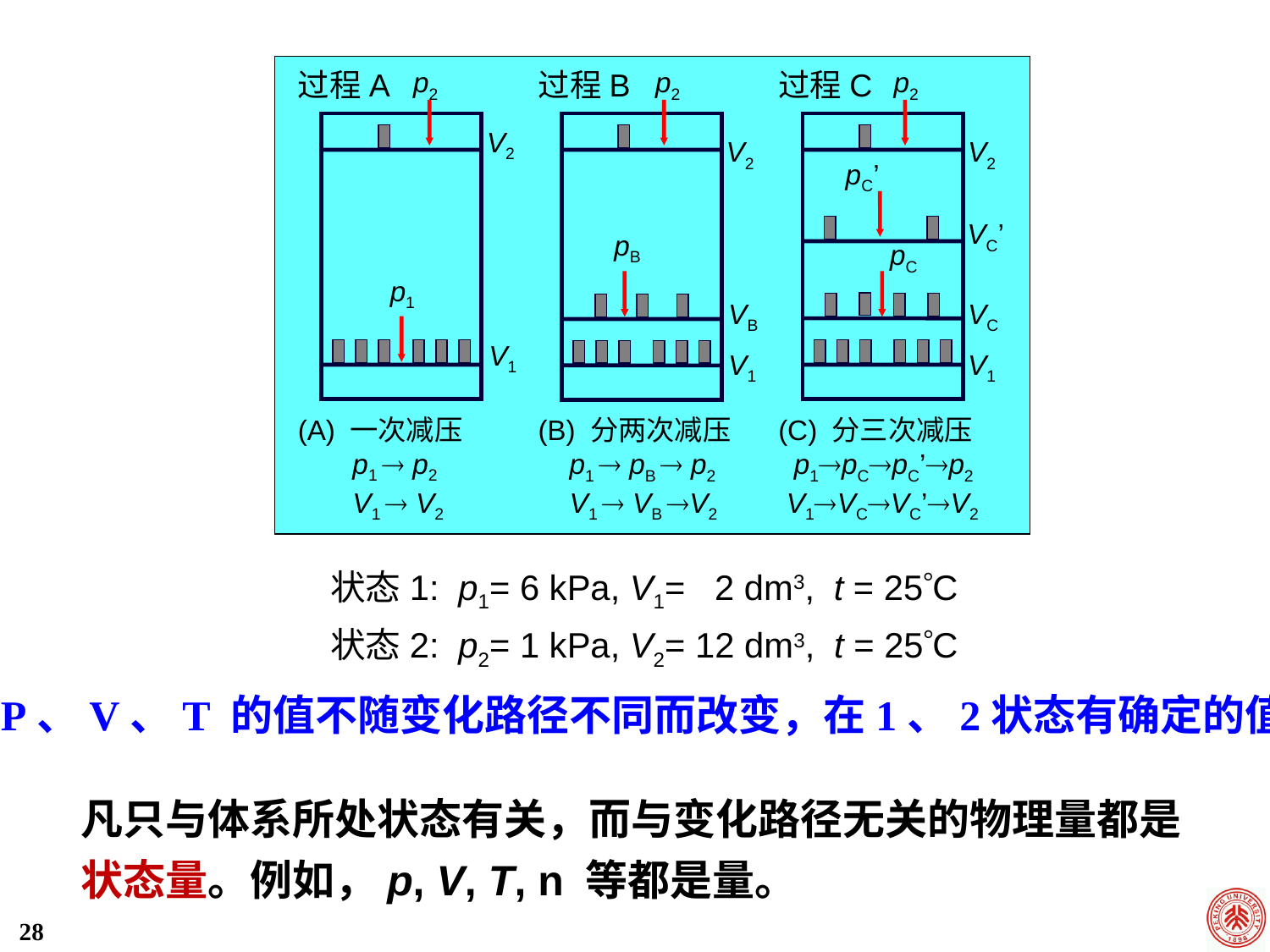

p2

V2

p1

V1

p2

V2

pB

VB

V1

p2

V2

pC’

VC’
pC

VC

V1

过程A
过程B
过程C

(A) 一次减压
       p1 → p2
       V1 → V2
(B) 分两次减压
    p1 → pB → p2
    V1 → VB →V2
(C) 分三次减压
  p1→pC→pC’→p2
 V1→VC→VC’→V2
状态1:  p1= 6 kPa, V1=   2 dm3,  t = 25°C
状态2:  p2= 1 kPa, V2= 12 dm3,  t = 25°C
P、V、T 的值不随变化路径不同而改变，在1、2状态有确定的值
凡只与体系所处状态有关，而与变化路径无关的物理量都是状态量。例如，p, V, T, n 等都是量。
28